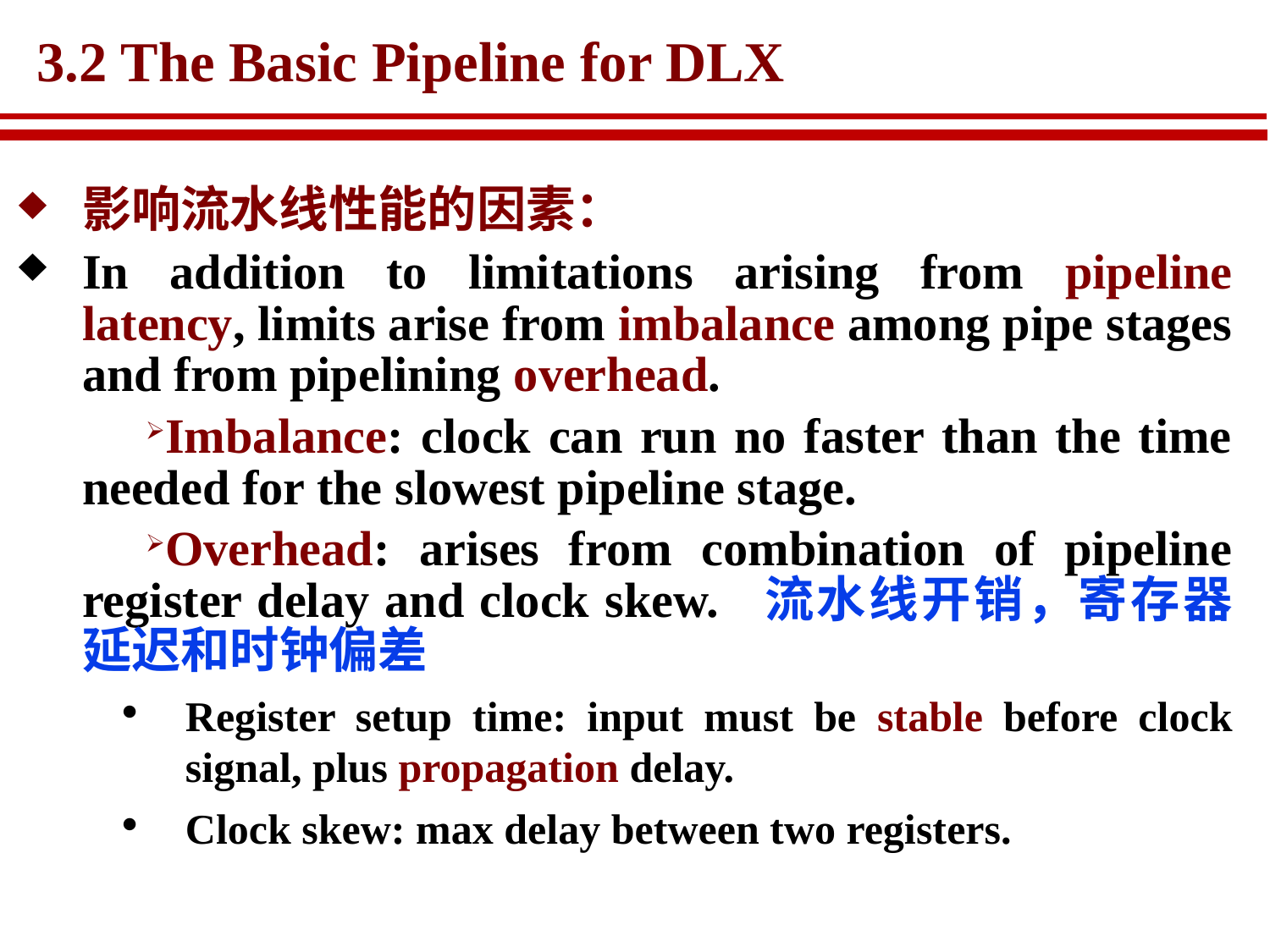

# 3.2 The Basic Pipeline for DLX
影响流水线性能的因素：
In addition to limitations arising from pipeline latency, limits arise from imbalance among pipe stages and from pipelining overhead.
Imbalance: clock can run no faster than the time needed for the slowest pipeline stage.
Overhead: arises from combination of pipeline register delay and clock skew.  流水线开销，寄存器延迟和时钟偏差
Register setup time: input must be stable before clock signal, plus propagation delay.
Clock skew: max delay between two registers.